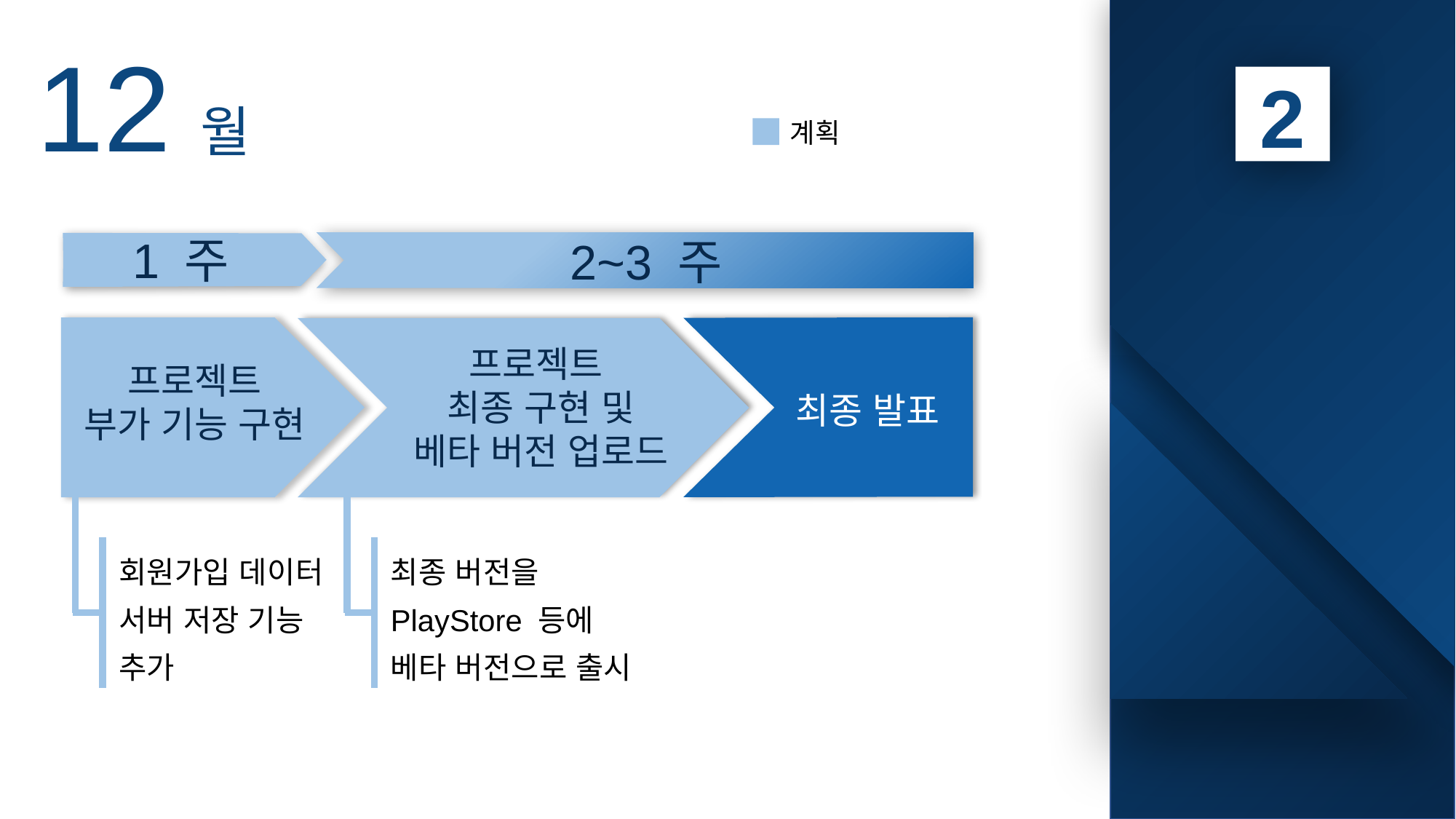

12월

2
계획

프로젝트 달성도
및 향후 계획
1 주
2~3 주

프로젝트
최종 구현 및
베타 버전 업로드
프로젝트
부가 기능 구현
최종 발표

회원가입 데이터
서버 저장 기능
추가
최종 버전을 PlayStore 등에
베타 버전으로 출시